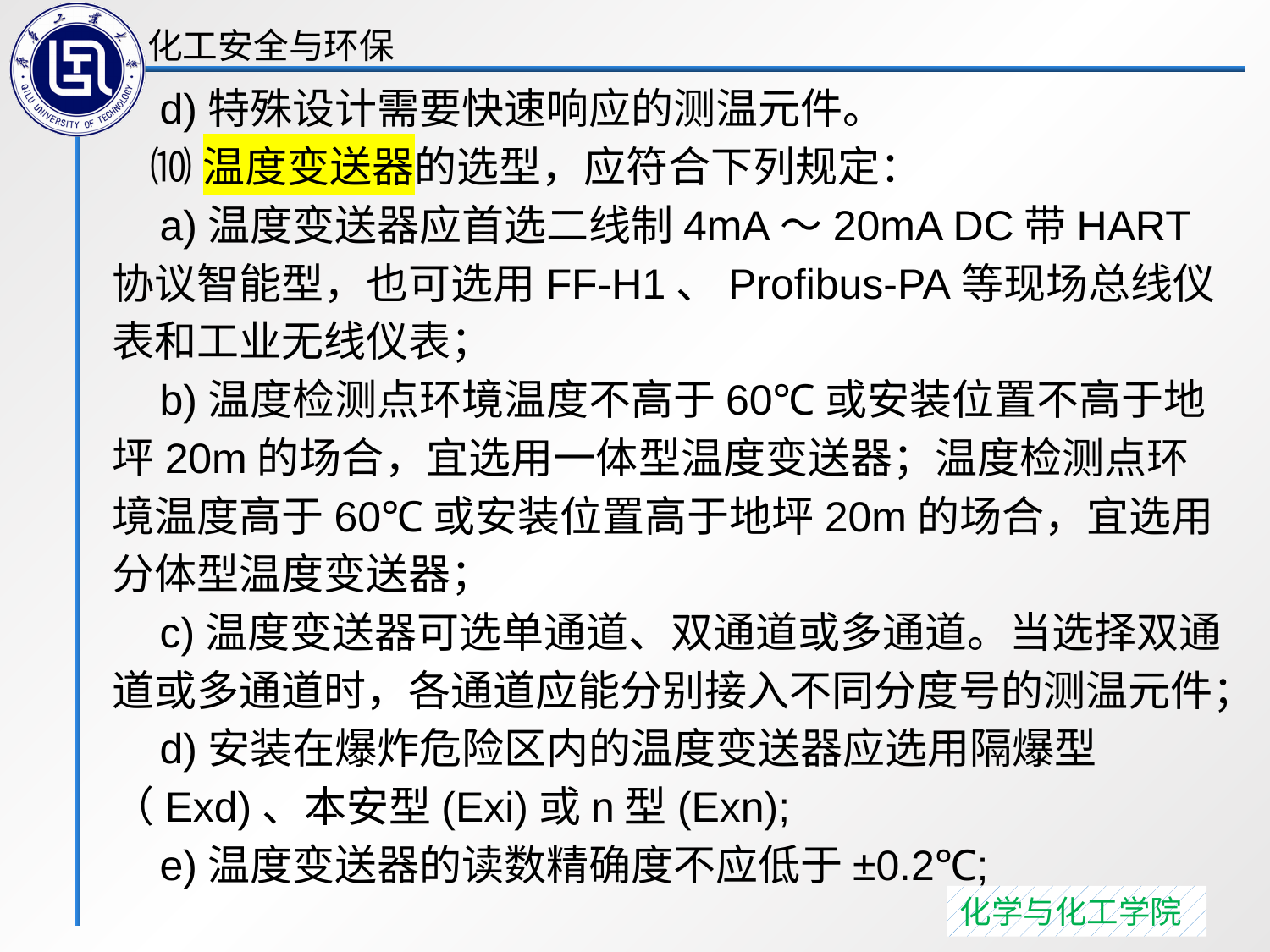

d)特殊设计需要快速响应的测温元件。
    ⑽温度变送器的选型，应符合下列规定：
    a)温度变送器应首选二线制4mA～20mA DC带HART协议智能型，也可选用FF-H1、Profibus-PA等现场总线仪表和工业无线仪表；
    b)温度检测点环境温度不高于60℃或安装位置不高于地坪20m的场合，宜选用一体型温度变送器；温度检测点环境温度高于60℃或安装位置高于地坪20m的场合，宜选用分体型温度变送器；
    c)温度变送器可选单通道、双通道或多通道。当选择双通道或多通道时，各通道应能分别接入不同分度号的测温元件；
    d)安装在爆炸危险区内的温度变送器应选用隔爆型（Exd)、本安型(Exi)或n型(Exn);
    e)温度变送器的读数精确度不应低于±0.2℃;